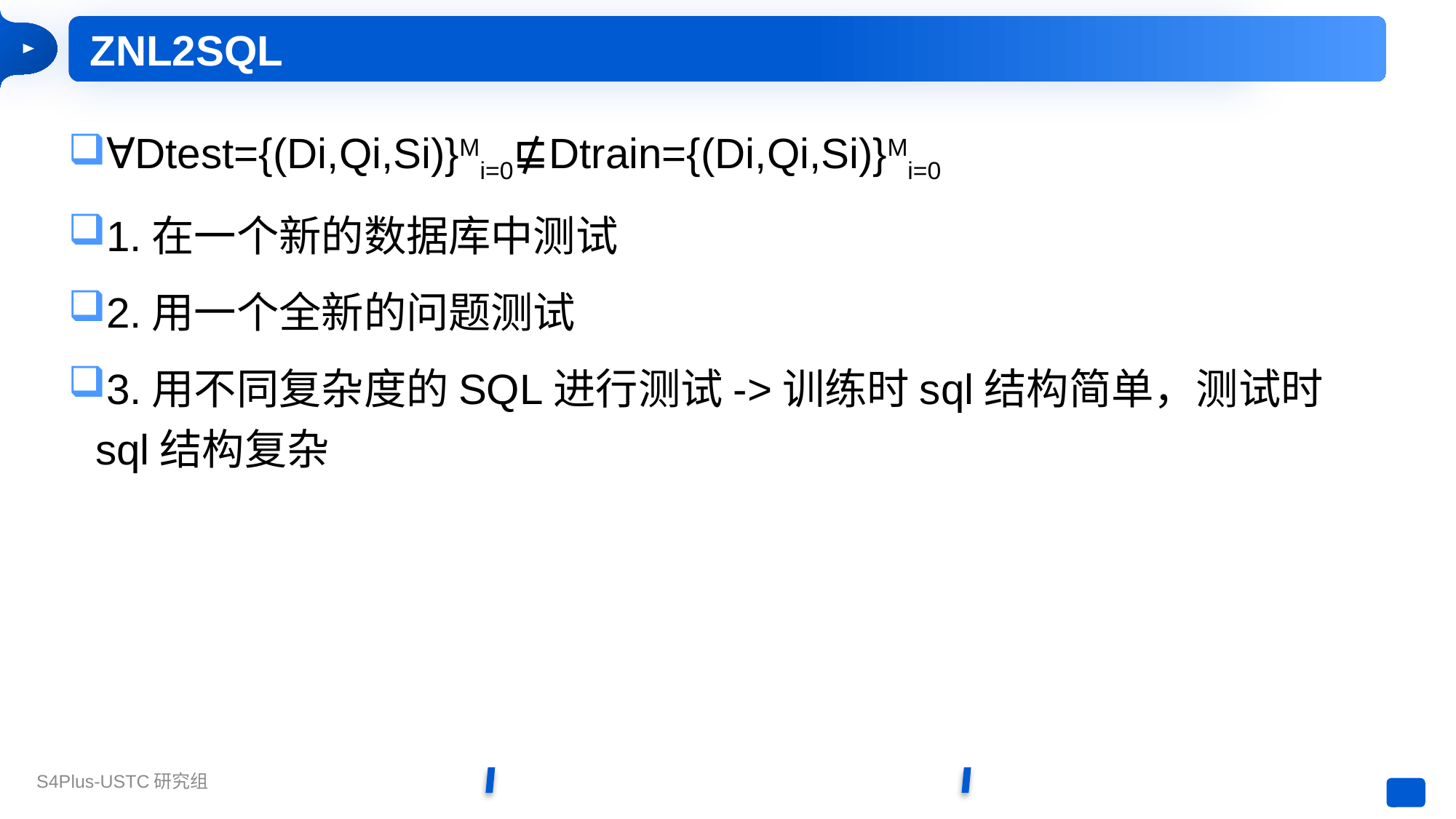

ZNL2SQL
∀Dtest={(Di,Qi,Si)}Mi=0⋢Dtrain={(Di,Qi,Si)}Mi=0
1.在一个新的数据库中测试
2.用一个全新的问题测试
3.用不同复杂度的SQL进行测试->训练时sql结构简单，测试时sql结构复杂

8